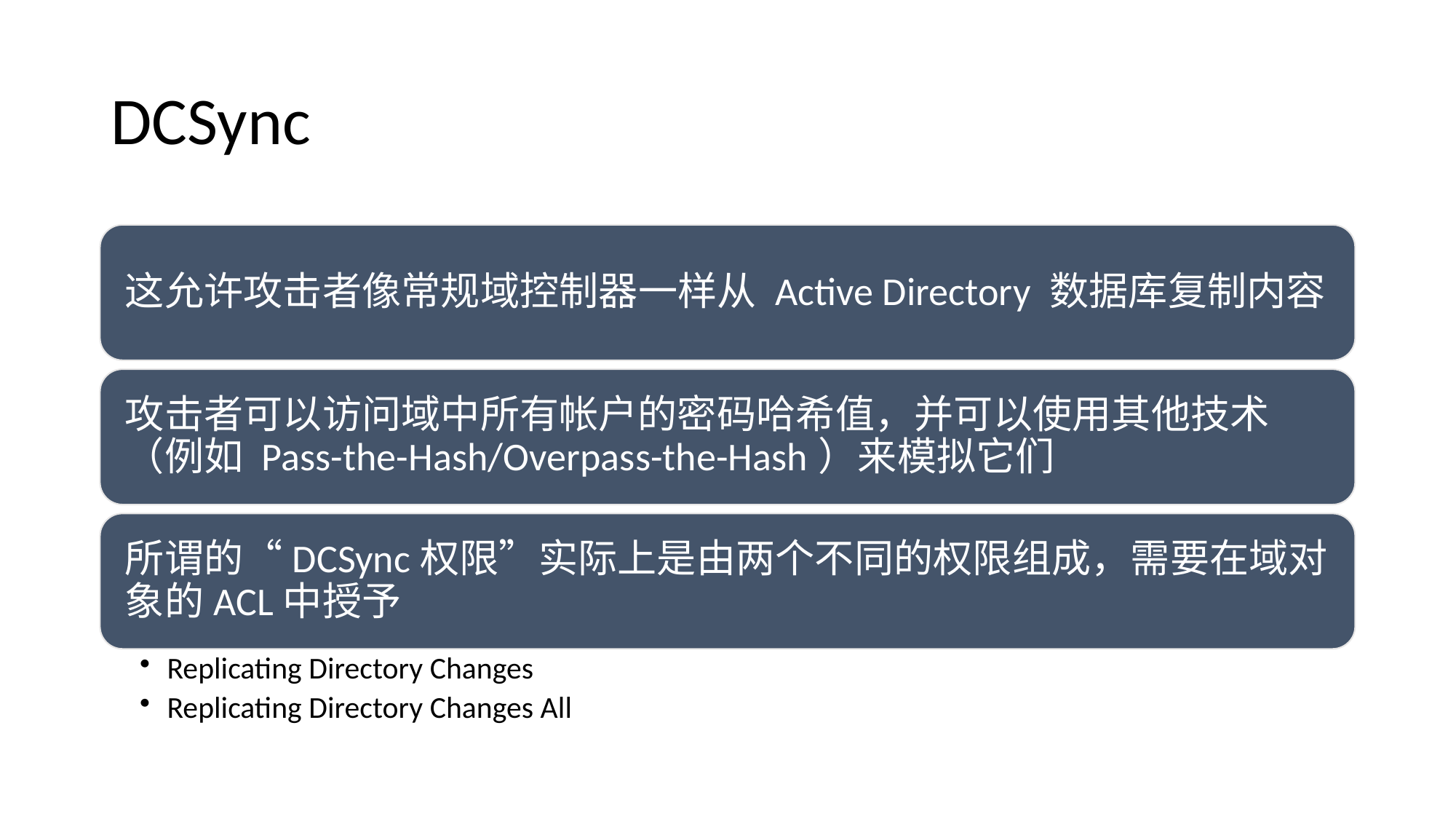

# DCSync
这允许攻击者像常规域控制器一样从 Active Directory 数据库复制内容
攻击者可以访问域中所有帐户的密码哈希值，并可以使用其他技术（例如 Pass-the-Hash/Overpass-the-Hash）来模拟它们
所谓的“DCSync权限”实际上是由两个不同的权限组成，需要在域对象的ACL中授予
Replicating Directory Changes
Replicating Directory Changes All